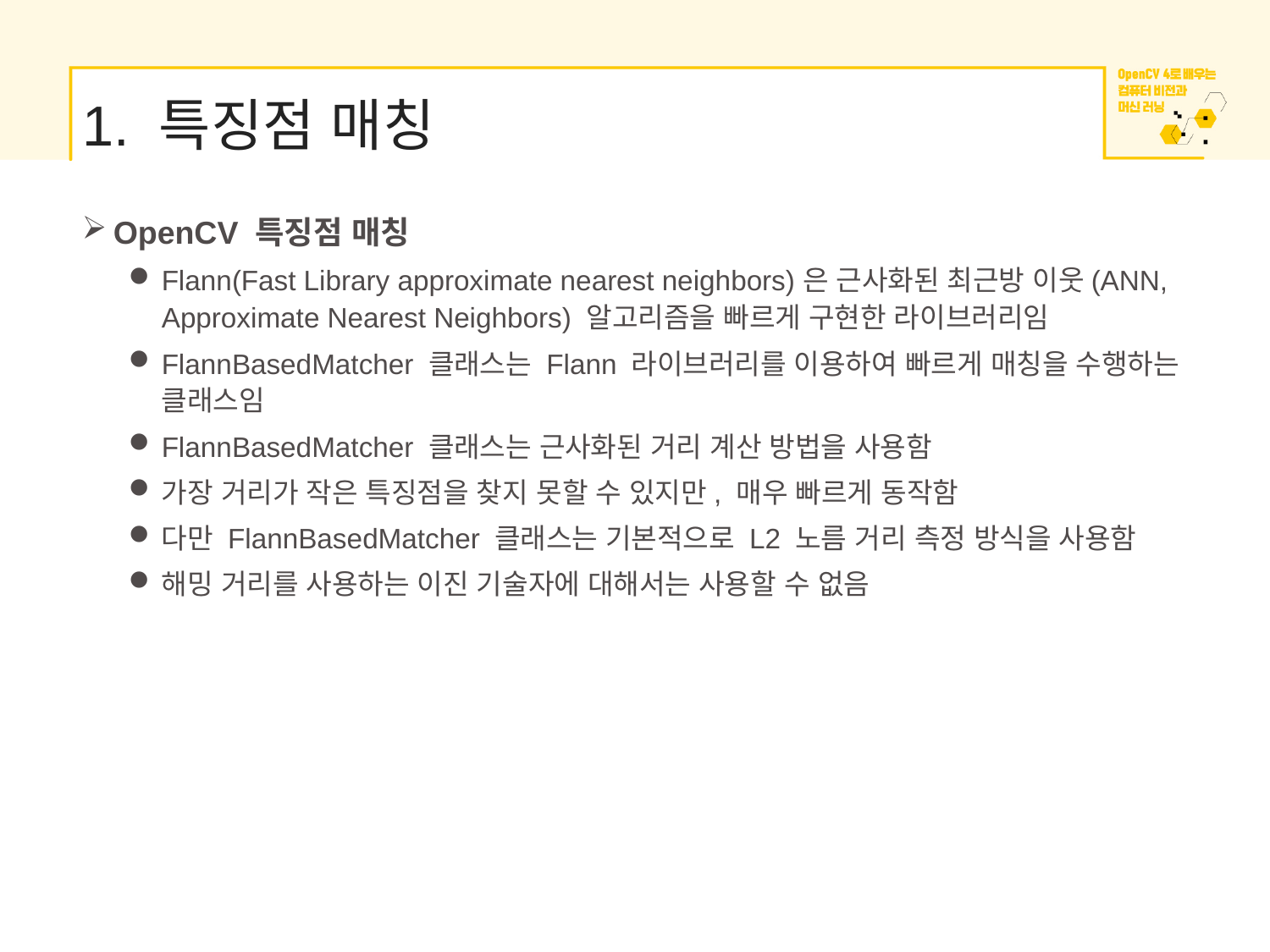

# 1. 특징점 매칭
OpenCV 특징점 매칭
Flann(Fast Library approximate nearest neighbors)은 근사화된 최근방 이웃(ANN, Approximate Nearest Neighbors) 알고리즘을 빠르게 구현한 라이브러리임
FlannBasedMatcher 클래스는 Flann 라이브러리를 이용하여 빠르게 매칭을 수행하는 클래스임
FlannBasedMatcher 클래스는 근사화된 거리 계산 방법을 사용함
가장 거리가 작은 특징점을 찾지 못할 수 있지만, 매우 빠르게 동작함
다만 FlannBasedMatcher 클래스는 기본적으로 L2 노름 거리 측정 방식을 사용함
해밍 거리를 사용하는 이진 기술자에 대해서는 사용할 수 없음